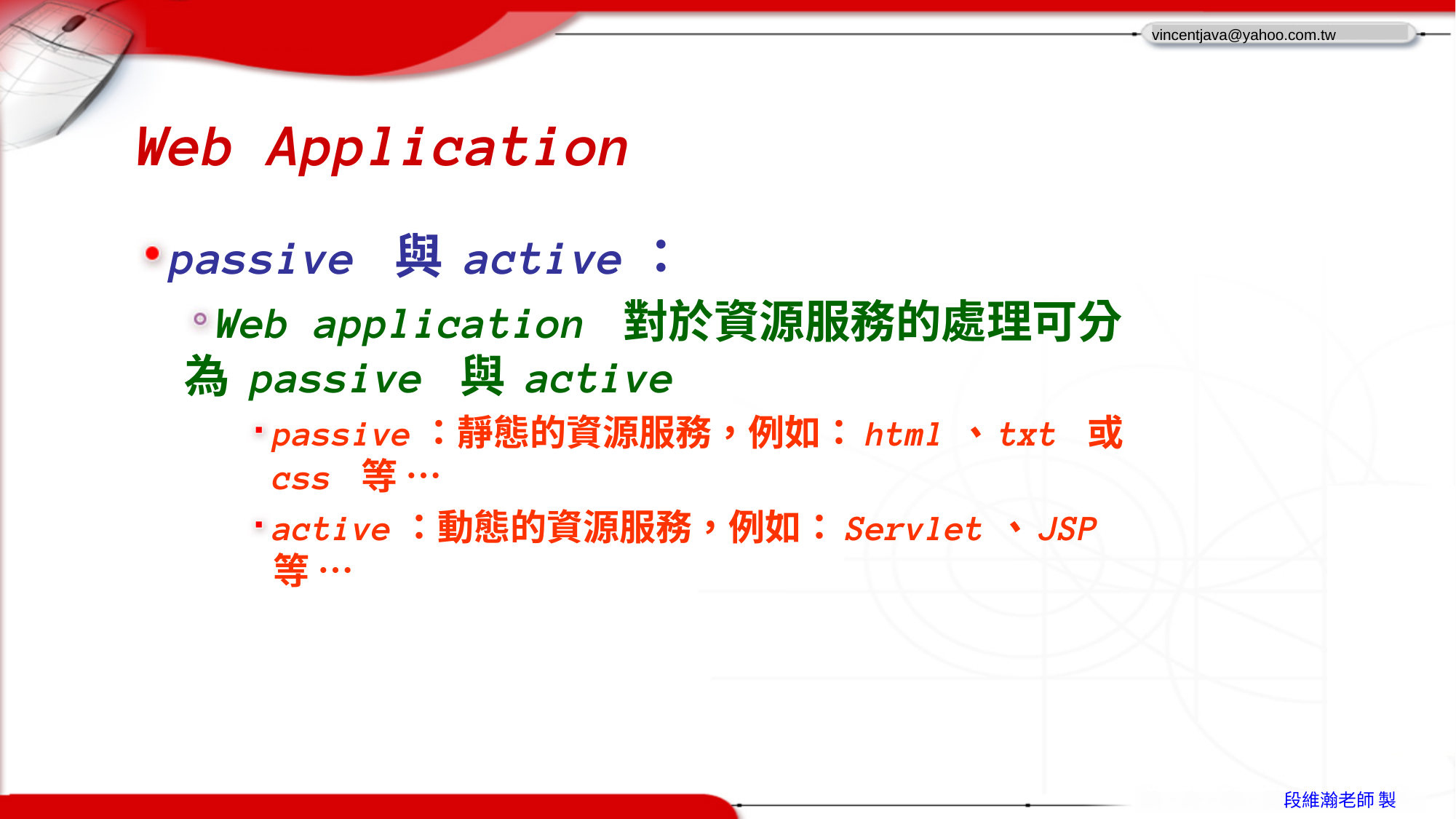

# Web Application
passive 與 active：
Web application 對於資源服務的處理可分為 passive 與 active
passive：靜態的資源服務，例如：html、txt 或 css 等 …
active：動態的資源服務，例如：Servlet、JSP 等 …